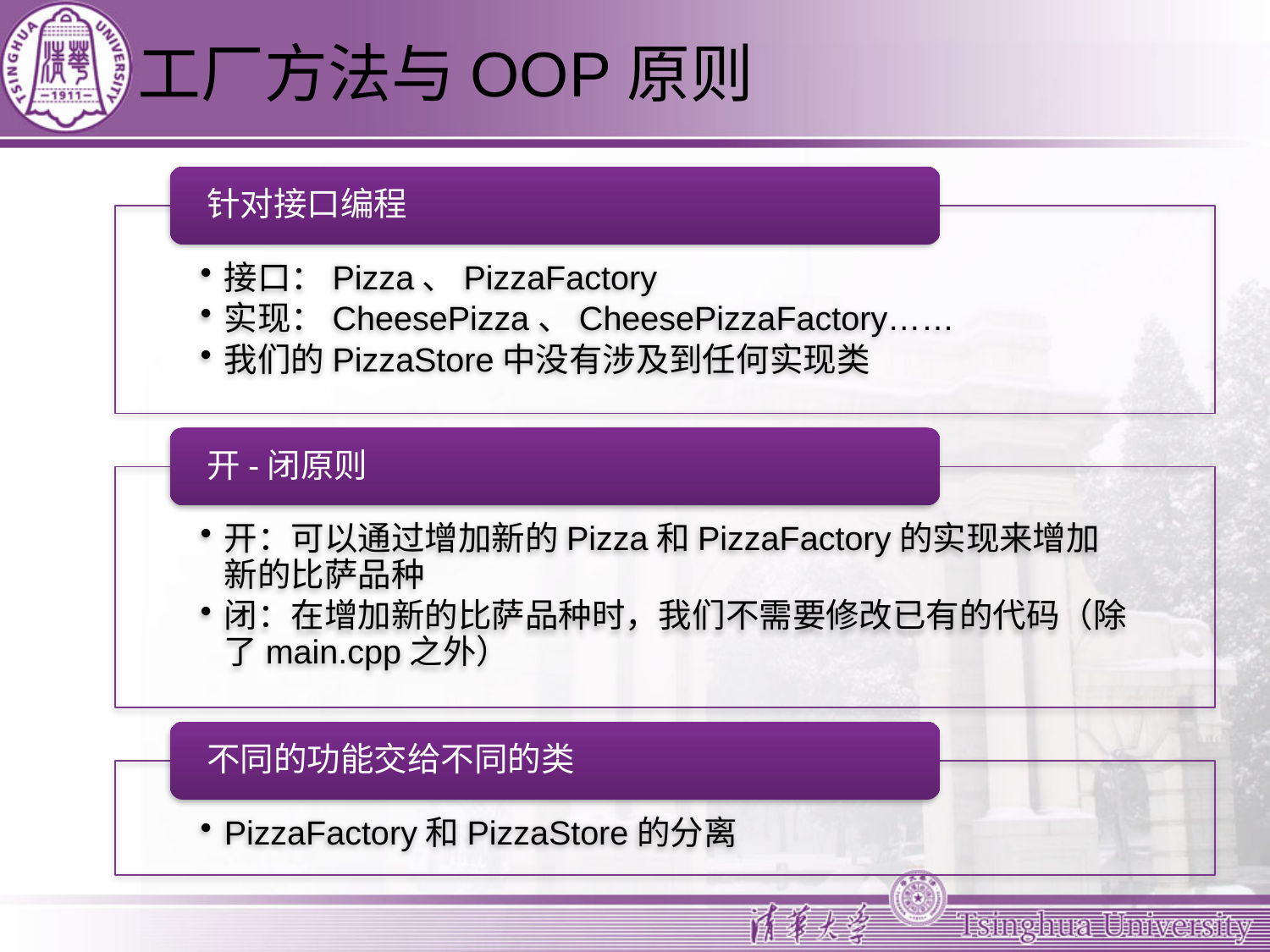

# 工厂方法与OOP原则
接口：Pizza、PizzaFactory
实现：CheesePizza、CheesePizzaFactory……
我们的PizzaStore中没有涉及到任何实现类
针对接口编程
开：可以通过增加新的Pizza和PizzaFactory的实现来增加新的比萨品种
闭：在增加新的比萨品种时，我们不需要修改已有的代码（除了main.cpp之外）
开-闭原则
PizzaFactory和PizzaStore的分离
不同的功能交给不同的类